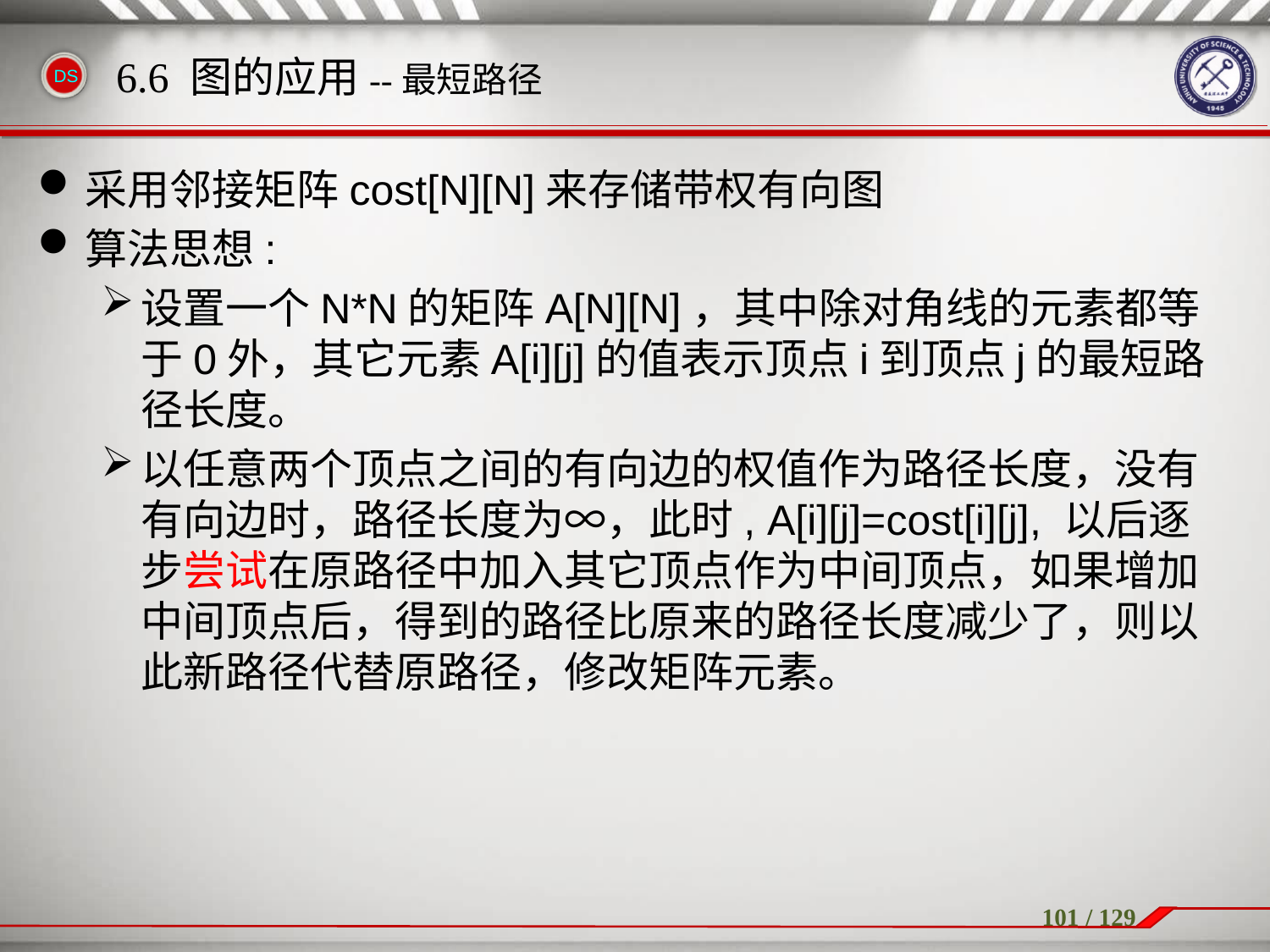

采用邻接矩阵cost[N][N]来存储带权有向图
算法思想:
设置一个N*N的矩阵A[N][N]，其中除对角线的元素都等于0外，其它元素A[i][j]的值表示顶点i到顶点j的最短路径长度。
以任意两个顶点之间的有向边的权值作为路径长度，没有有向边时，路径长度为∞，此时, A[i][j]=cost[i][j], 以后逐步尝试在原路径中加入其它顶点作为中间顶点，如果增加中间顶点后，得到的路径比原来的路径长度减少了，则以此新路径代替原路径，修改矩阵元素。

6.6 图的应用--最短路径